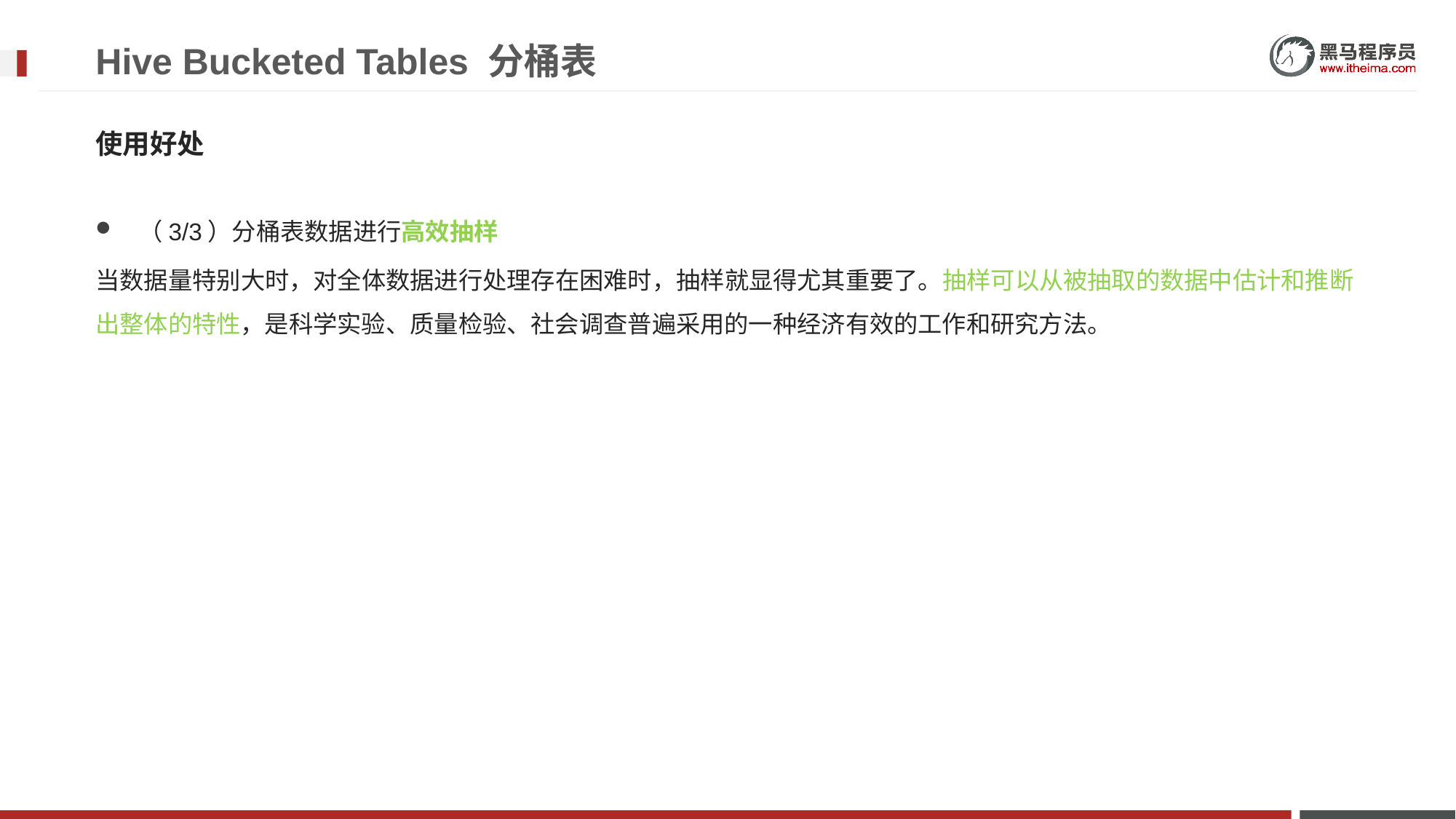

# Hive Bucketed Tables 分桶表
使用好处
（3/3）分桶表数据进行高效抽样
当数据量特别大时，对全体数据进行处理存在困难时，抽样就显得尤其重要了。抽样可以从被抽取的数据中估计和推断出整体的特性，是科学实验、质量检验、社会调查普遍采用的一种经济有效的工作和研究方法。